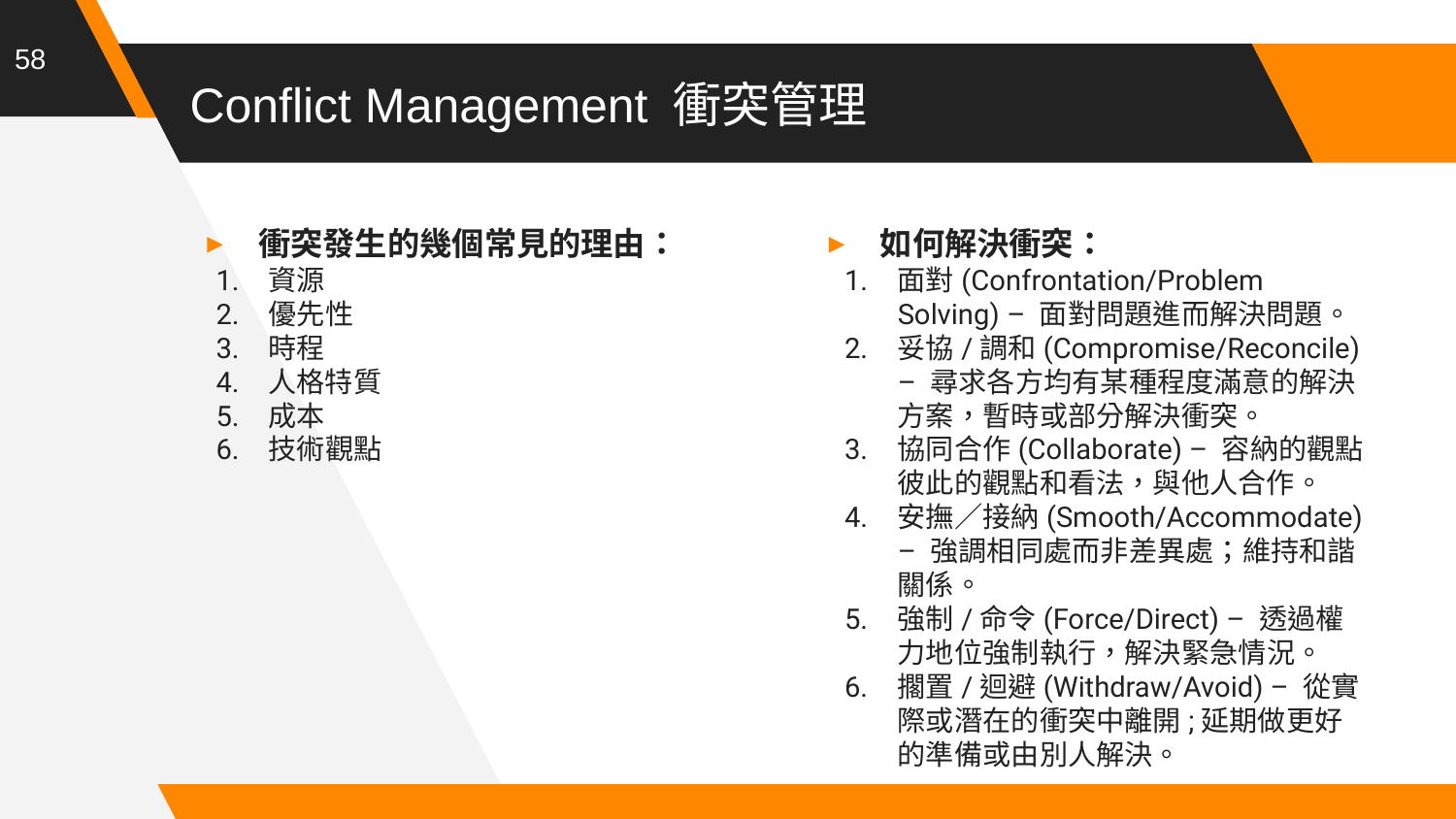

58
# Conflict Management 衝突管理
衝突發生的幾個常見的理由：
資源
優先性
時程
人格特質
成本
技術觀點
如何解決衝突：
面對(Confrontation/Problem Solving) – 面對問題進而解決問題。
妥協/調和(Compromise/Reconcile) – 尋求各方均有某種程度滿意的解決方案，暫時或部分解決衝突。
協同合作(Collaborate) – 容納的觀點彼此的觀點和看法，與他人合作。
安撫／接納(Smooth/Accommodate) – 強調相同處而非差異處；維持和諧關係。
強制/命令(Force/Direct) – 透過權力地位強制執行，解決緊急情況。
擱置/迴避(Withdraw/Avoid) – 從實際或潛在的衝突中離開;延期做更好的準備或由別人解決。